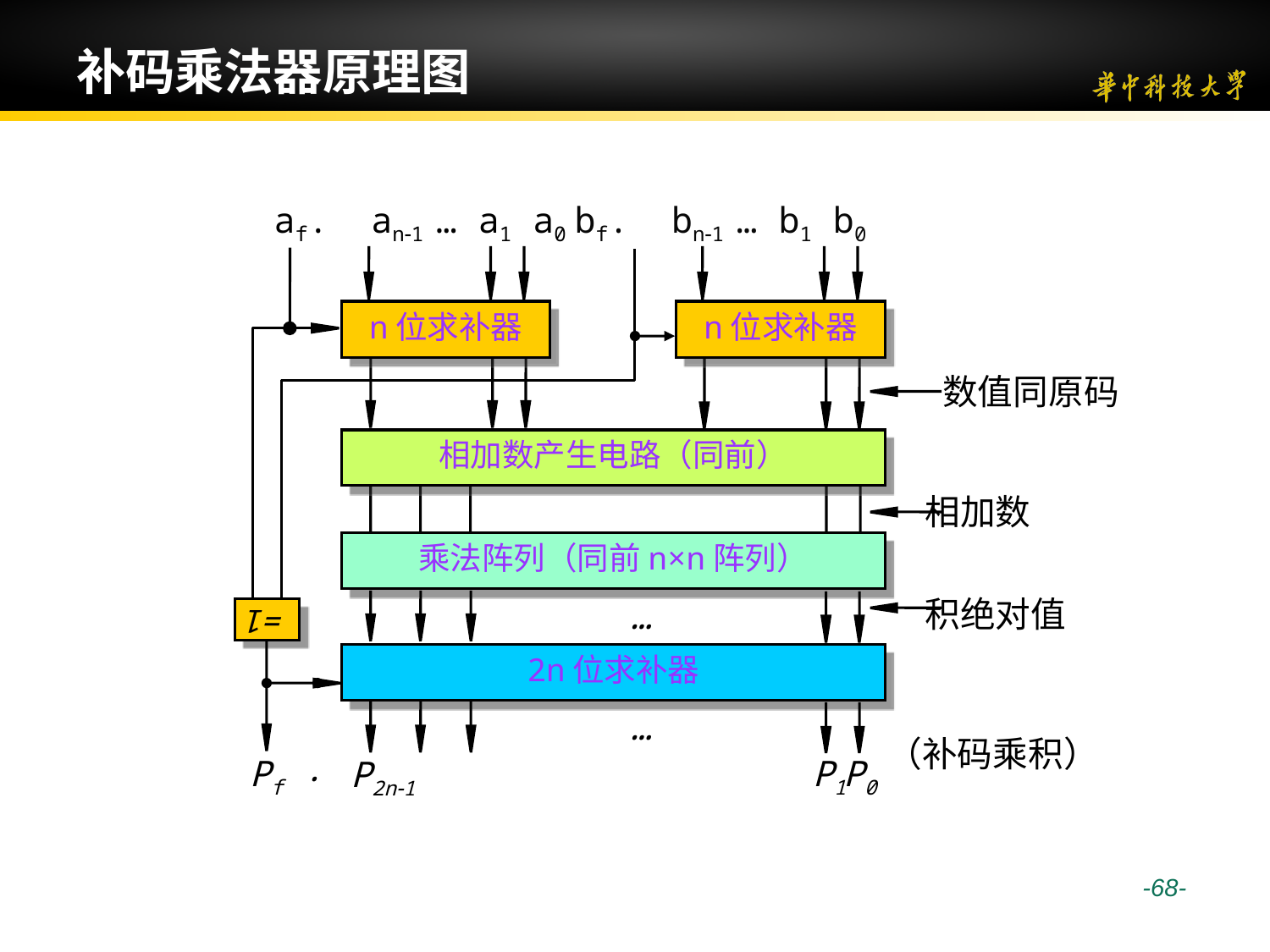

# 补码乘法器原理图
         af.  an−1 … a1 a0
bf.  bn−1 … b1 b0

n位求补器
n位求补器

数值同原码
相加数产生电路（同前）

相加数
乘法阵列（同前n×n阵列）

=1
积绝对值

…

Pf
.
2n位求补器

…

（补码乘积）
P2n−1
P1
P0
 -68-